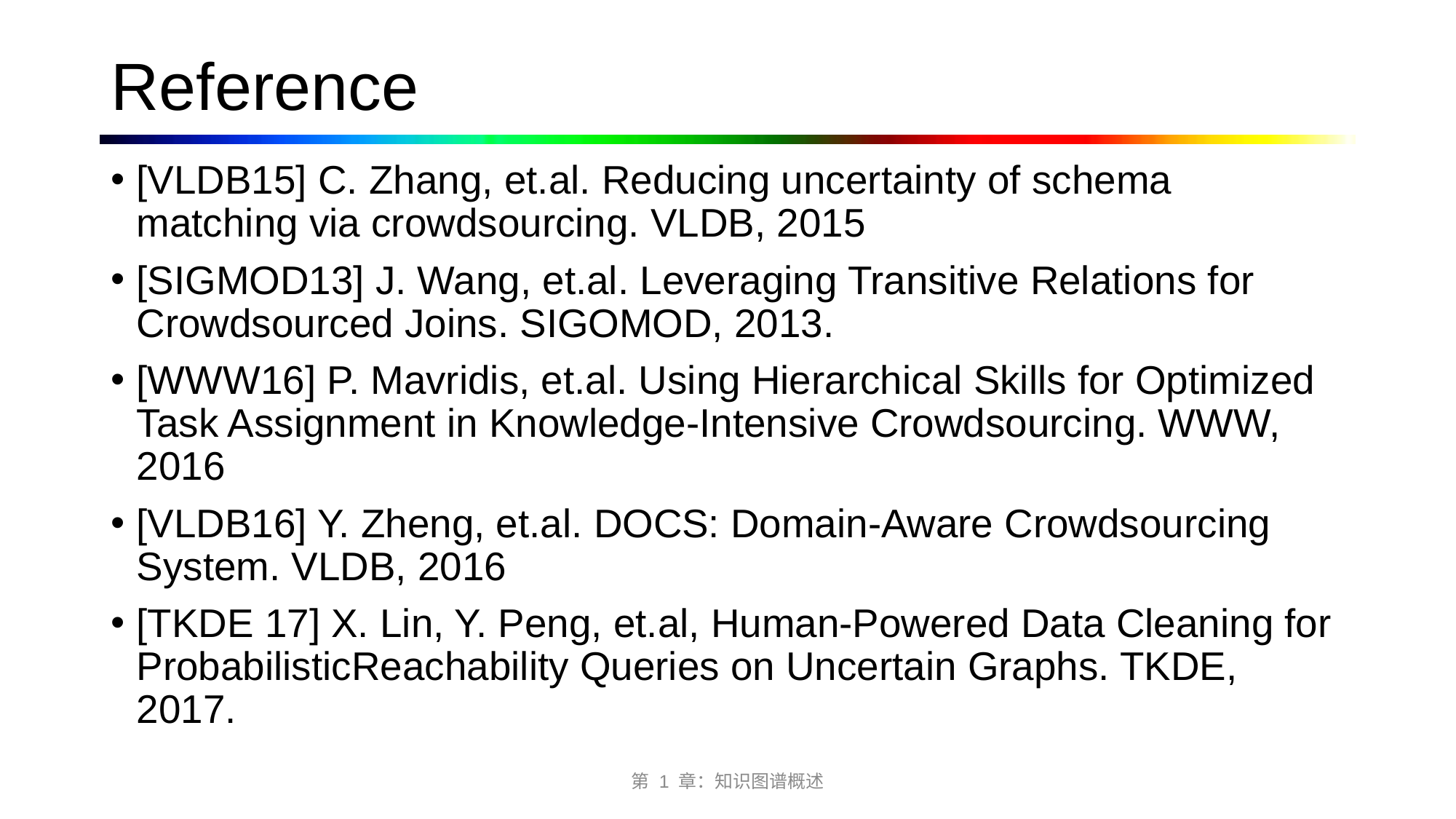

# Reference
[VLDB15] C. Zhang, et.al. Reducing uncertainty of schema matching via crowdsourcing. VLDB, 2015
[SIGMOD13] J. Wang, et.al. Leveraging Transitive Relations for Crowdsourced Joins. SIGOMOD, 2013.
[WWW16] P. Mavridis, et.al. Using Hierarchical Skills for Optimized Task Assignment in Knowledge-Intensive Crowdsourcing. WWW, 2016
[VLDB16] Y. Zheng, et.al. DOCS: Domain-Aware Crowdsourcing System. VLDB, 2016
[TKDE 17] X. Lin, Y. Peng, et.al, Human-Powered Data Cleaning for ProbabilisticReachability Queries on Uncertain Graphs. TKDE, 2017.

第 1 章：知识图谱概述
86